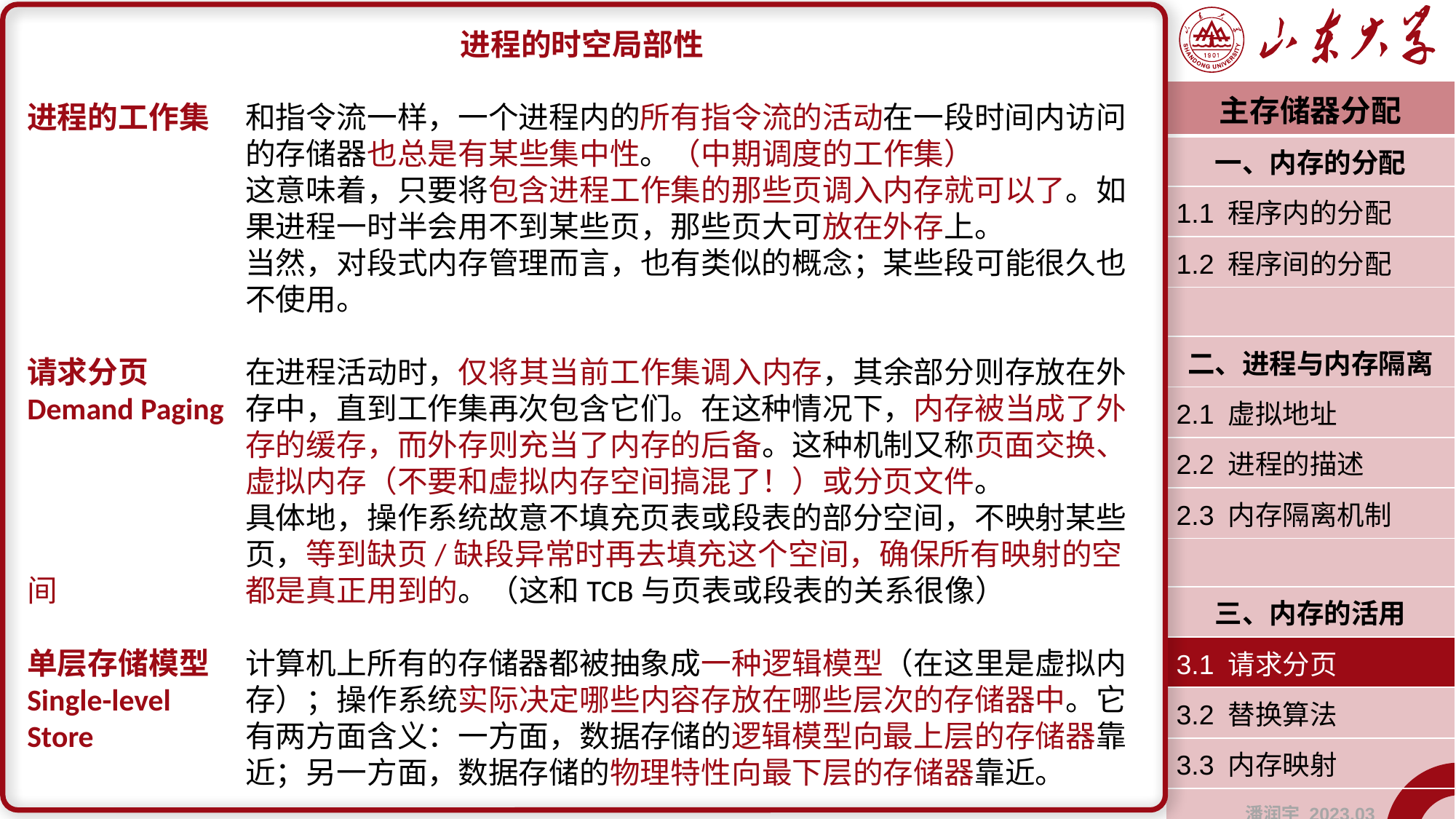

进程的时空局部性

进程的工作集	和指令流一样，一个进程内的所有指令流的活动在一段时间内访问		的存储器也总是有某些集中性。（中期调度的工作集）
		这意味着，只要将包含进程工作集的那些页调入内存就可以了。如		果进程一时半会用不到某些页，那些页大可放在外存上。
		当然，对段式内存管理而言，也有类似的概念；某些段可能很久也		不使用。

请求分页	在进程活动时，仅将其当前工作集调入内存，其余部分则存放在外
Demand Paging	存中，直到工作集再次包含它们。在这种情况下，内存被当成了外		存的缓存，而外存则充当了内存的后备。这种机制又称页面交换、		虚拟内存（不要和虚拟内存空间搞混了！）或分页文件。
		具体地，操作系统故意不填充页表或段表的部分空间，不映射某些		页，等到缺页/缺段异常时再去填充这个空间，确保所有映射的空间		都是真正用到的。（这和TCB与页表或段表的关系很像）

单层存储模型	计算机上所有的存储器都被抽象成一种逻辑模型（在这里是虚拟内
Single-level 	存）；操作系统实际决定哪些内容存放在哪些层次的存储器中。它Store		有两方面含义：一方面，数据存储的逻辑模型向最上层的存储器靠		近；另一方面，数据存储的物理特性向最下层的存储器靠近。
| 主存储器分配 |
| --- |
| 一、内存的分配 |
| 1.1 程序内的分配 |
| 1.2 程序间的分配 |
|  |
| 二、进程与内存隔离 |
| 2.1 虚拟地址 |
| 2.2 进程的描述 |
| 2.3 内存隔离机制 |
|  |
| 三、内存的活用 |
| 3.1 请求分页 |
| 3.2 替换算法 |
| 3.3 内存映射 |
| 潘润宇 2023.03 |